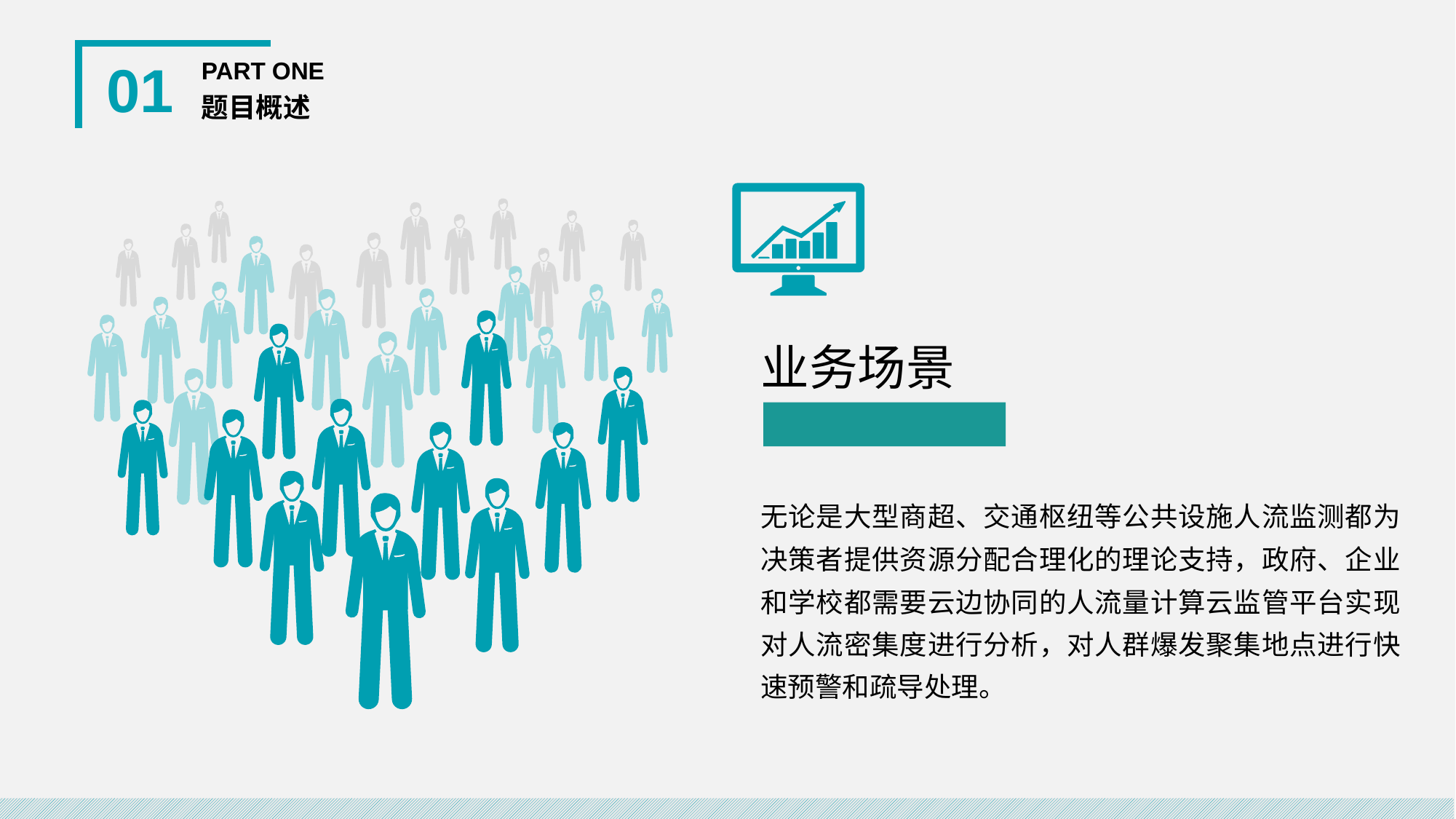

01
PART ONE
题目概述

业务场景

无论是大型商超、交通枢纽等公共设施人流监测都为决策者提供资源分配合理化的理论支持，政府、企业和学校都需要云边协同的人流量计算云监管平台实现对人流密集度进行分析，对人群爆发聚集地点进行快速预警和疏导处理。